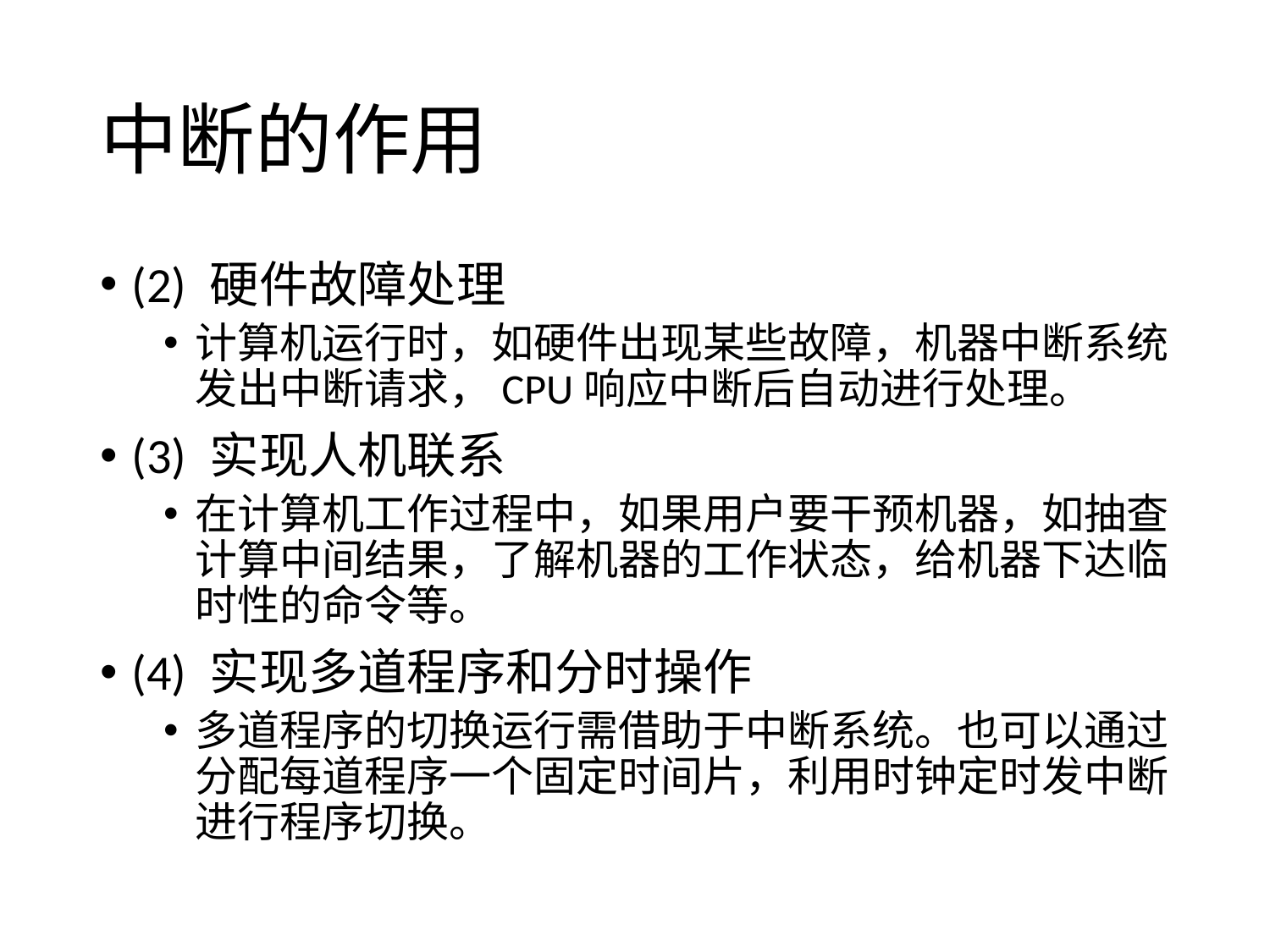

# 中断的作用
(2) 硬件故障处理
计算机运行时，如硬件出现某些故障，机器中断系统发出中断请求，CPU响应中断后自动进行处理。
(3) 实现人机联系
在计算机工作过程中，如果用户要干预机器，如抽查计算中间结果，了解机器的工作状态，给机器下达临时性的命令等。
(4) 实现多道程序和分时操作
多道程序的切换运行需借助于中断系统。也可以通过分配每道程序一个固定时间片，利用时钟定时发中断进行程序切换。